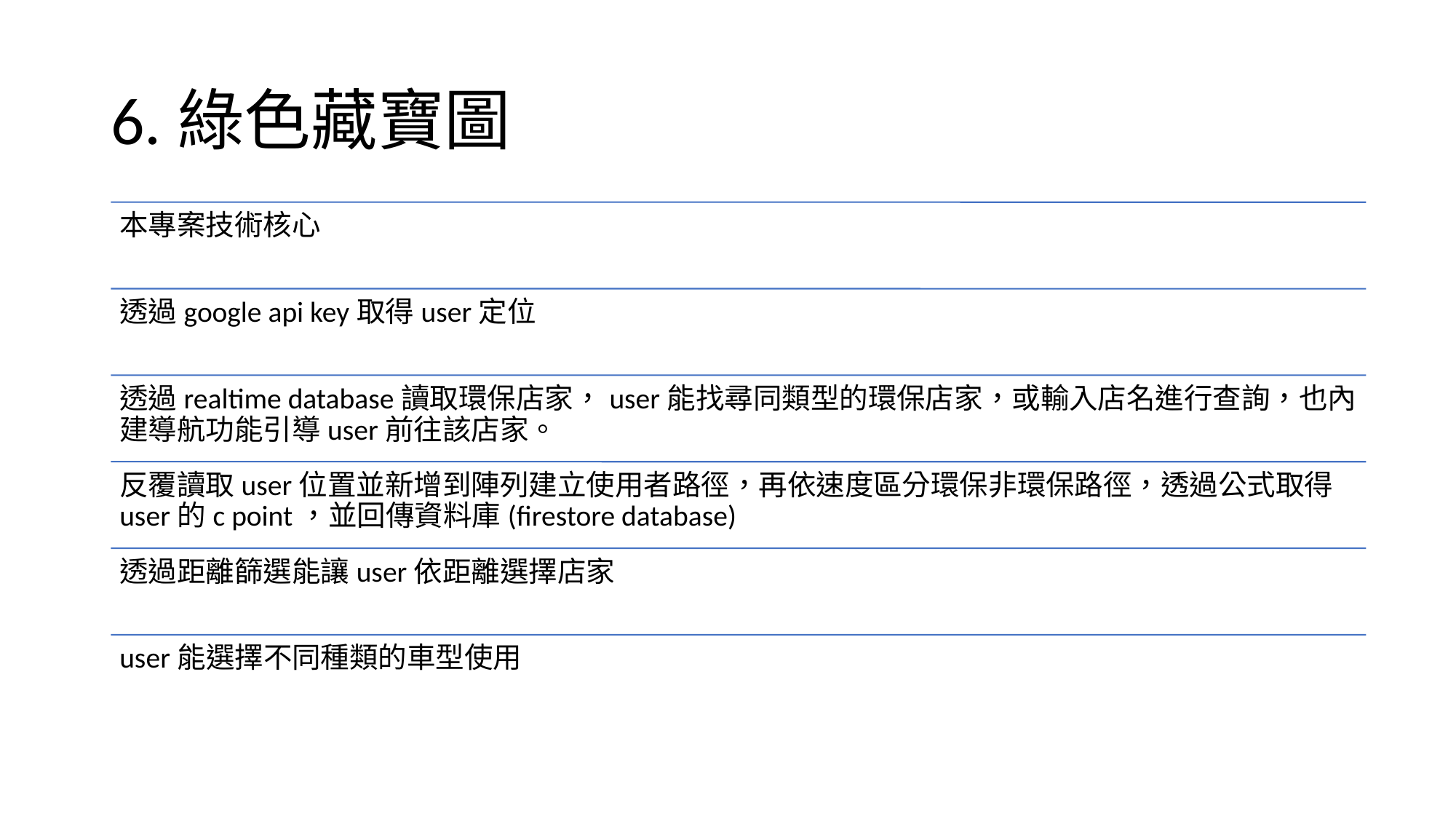

# 6.綠色藏寶圖
本專案技術核心
透過google api key取得user定位
透過realtime database讀取環保店家，user能找尋同類型的環保店家，或輸入店名進行查詢，也內建導航功能引導user前往該店家。
反覆讀取user位置並新增到陣列建立使用者路徑，再依速度區分環保非環保路徑，透過公式取得user的c point，並回傳資料庫(firestore database)
透過距離篩選能讓user依距離選擇店家
user能選擇不同種類的車型使用